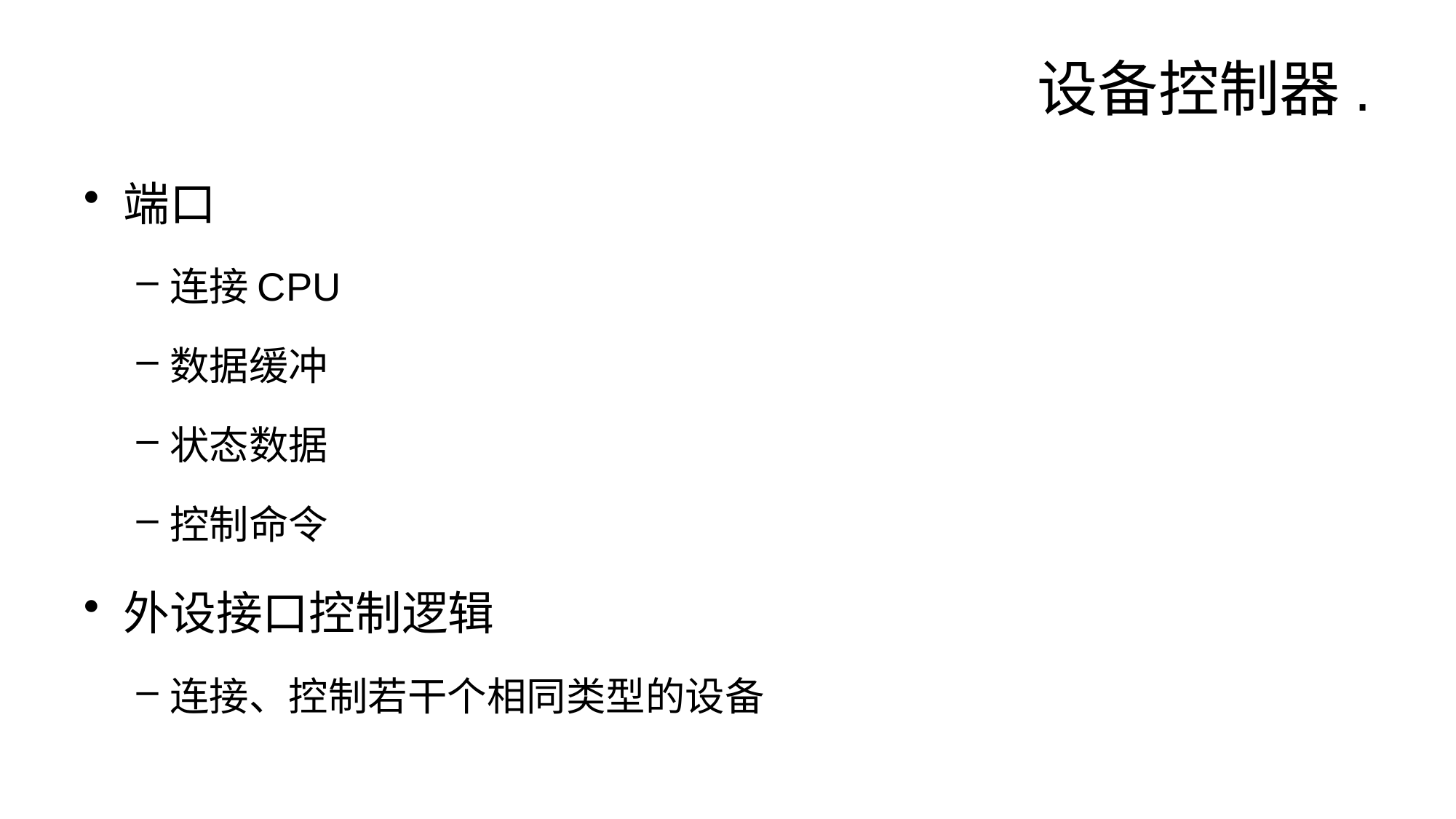

# 设备控制器.
端口
连接CPU
数据缓冲
状态数据
控制命令
外设接口控制逻辑
连接、控制若干个相同类型的设备